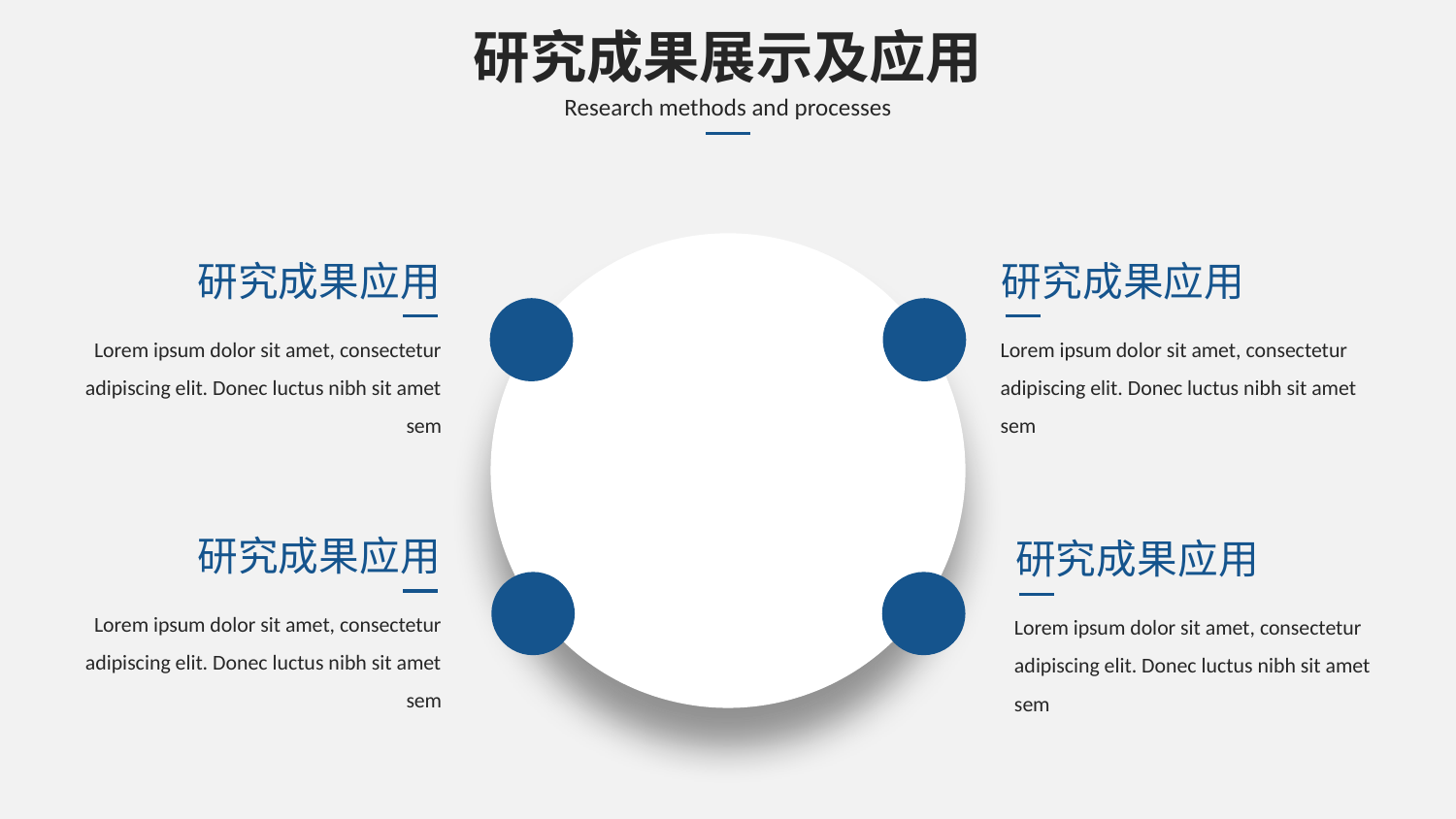

研究成果展示及应用
Research methods and processes

研究成果应用
研究成果应用

Lorem ipsum dolor sit amet, consectetur adipiscing elit. Donec luctus nibh sit amet sem
Lorem ipsum dolor sit amet, consectetur adipiscing elit. Donec luctus nibh sit amet sem
研究成果应用
研究成果应用

Lorem ipsum dolor sit amet, consectetur adipiscing elit. Donec luctus nibh sit amet sem
Lorem ipsum dolor sit amet, consectetur adipiscing elit. Donec luctus nibh sit amet sem